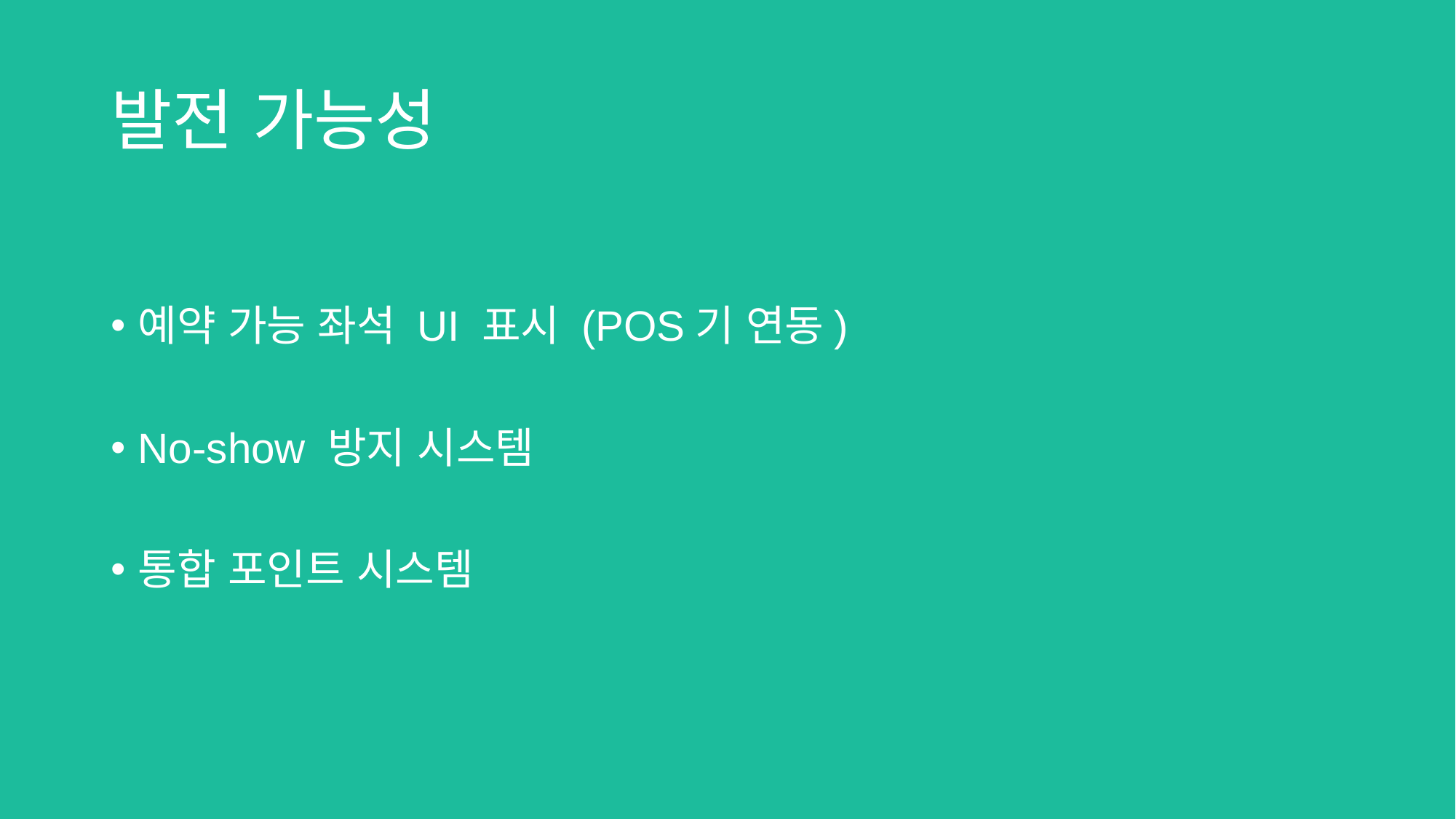

# 발전 가능성
예약 가능 좌석 UI 표시 (POS기 연동)

No-show 방지 시스템

통합 포인트 시스템